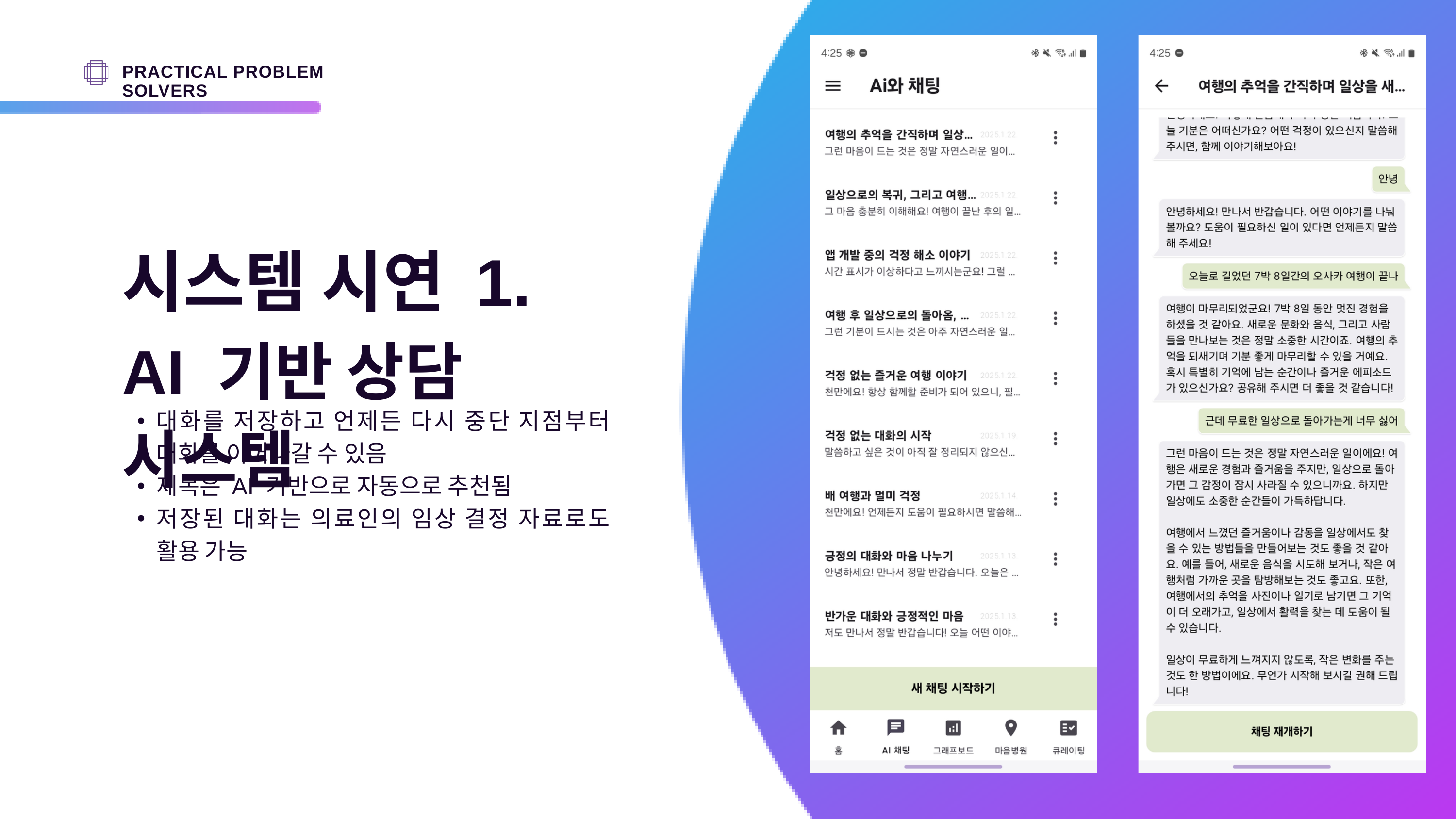

PRACTICAL PROBLEM SOLVERS

시스템 시연 1.
AI 기반 상담 시스템
대화를 저장하고 언제든 다시 중단 지점부터 대화를 이어나갈 수 있음
제목은 AI 기반으로 자동으로 추천됨
저장된 대화는 의료인의 임상 결정 자료로도 활용 가능